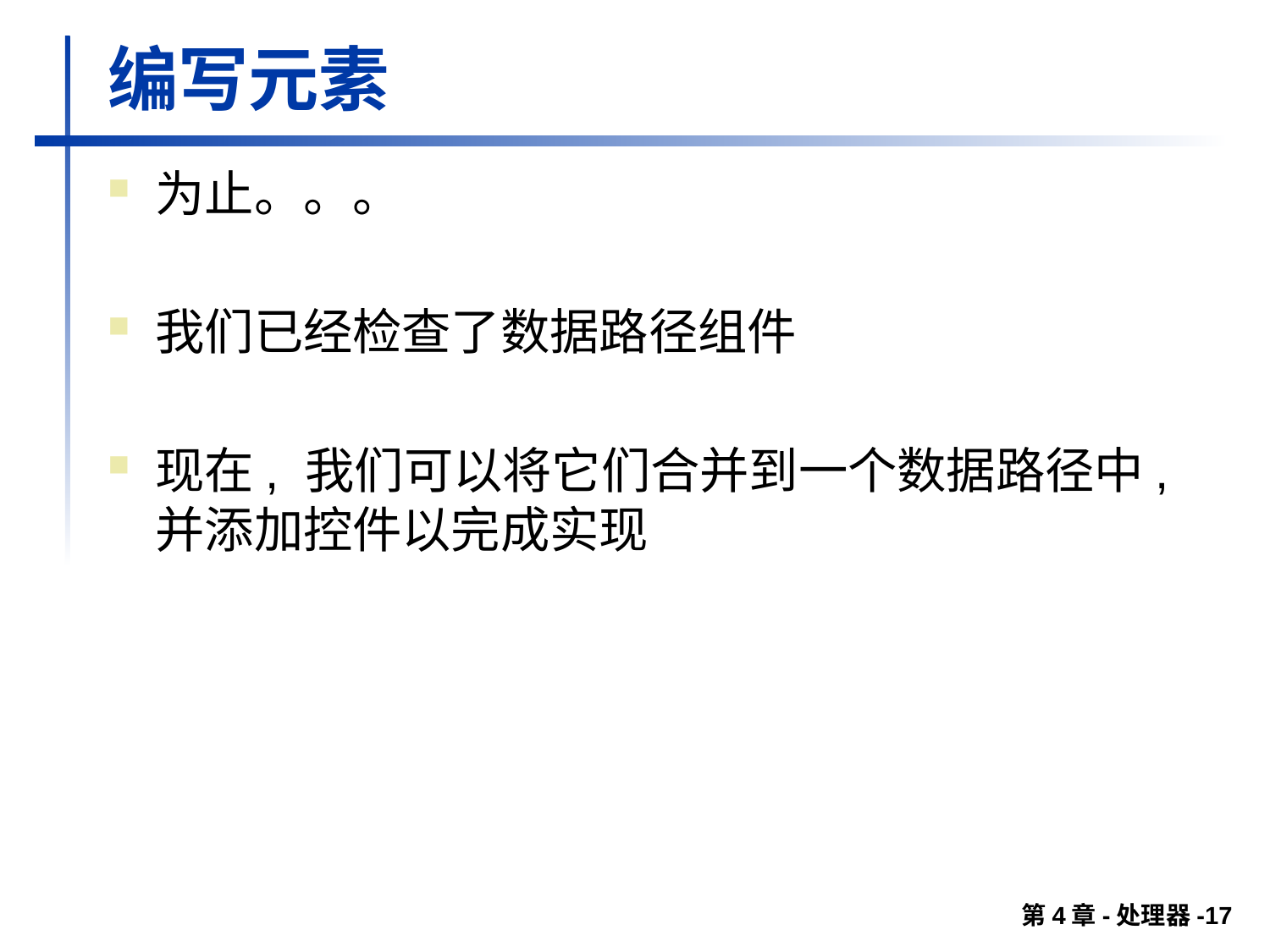

# 编写元素
为止。。。

我们已经检查了数据路径组件

现在, 我们可以将它们合并到一个数据路径中, 并添加控件以完成实现
第4章-处理器-17